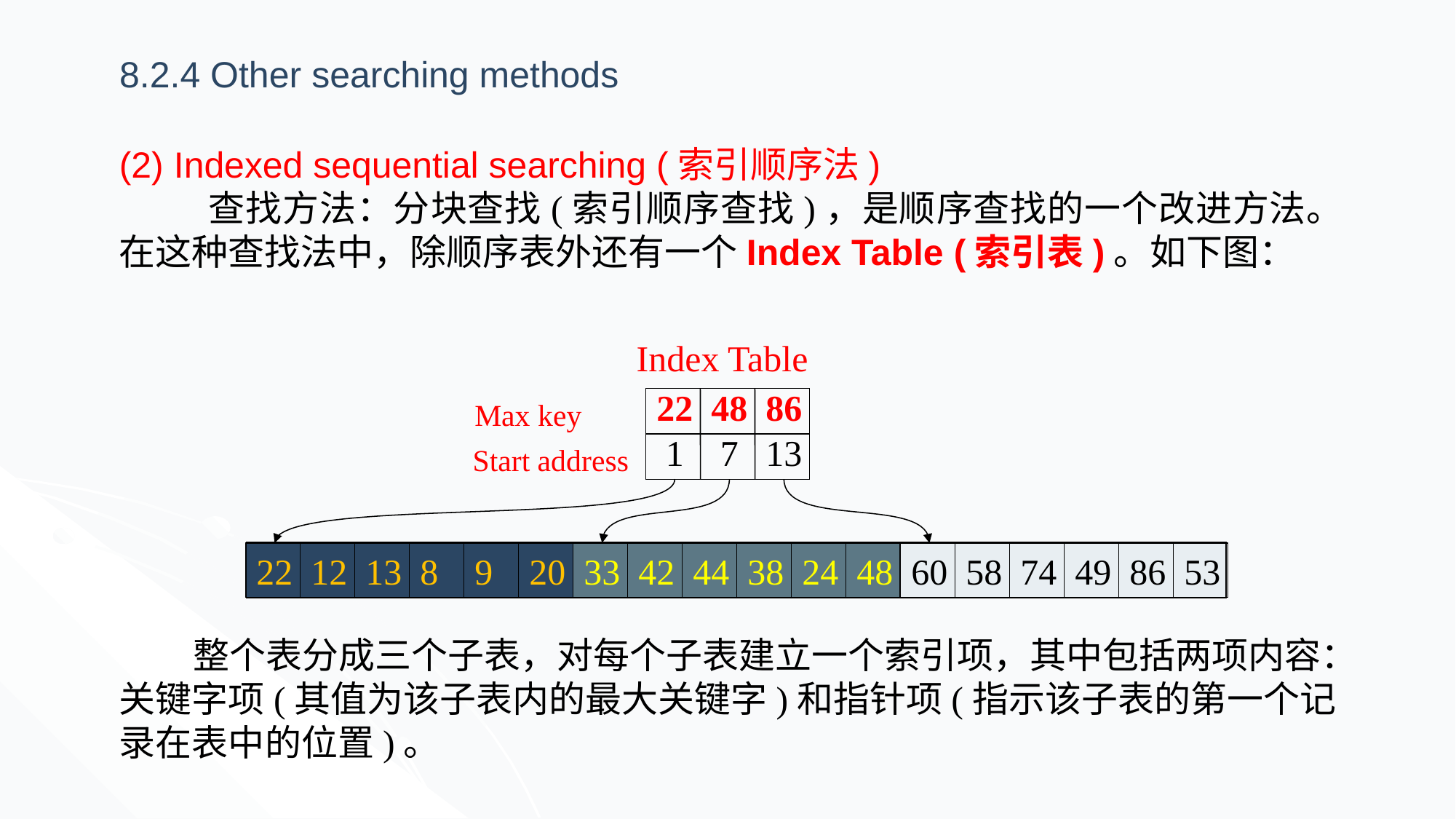

8.2.4 Other searching methods
(2) Indexed sequential searching (索引顺序法)
         查找方法：分块查找(索引顺序查找)，是顺序查找的一个改进方法。在这种查找法中，除顺序表外还有一个Index Table (索引表)。如下图：
Index Table
22
48
86

1
7
13
Max key
Start address

22
12
13
8
9
20
33
42
44
38
24
48
60
58
74
49
86
53
        整个表分成三个子表，对每个子表建立一个索引项，其中包括两项内容：关键字项(其值为该子表内的最大关键字)和指针项(指示该子表的第一个记录在表中的位置)。